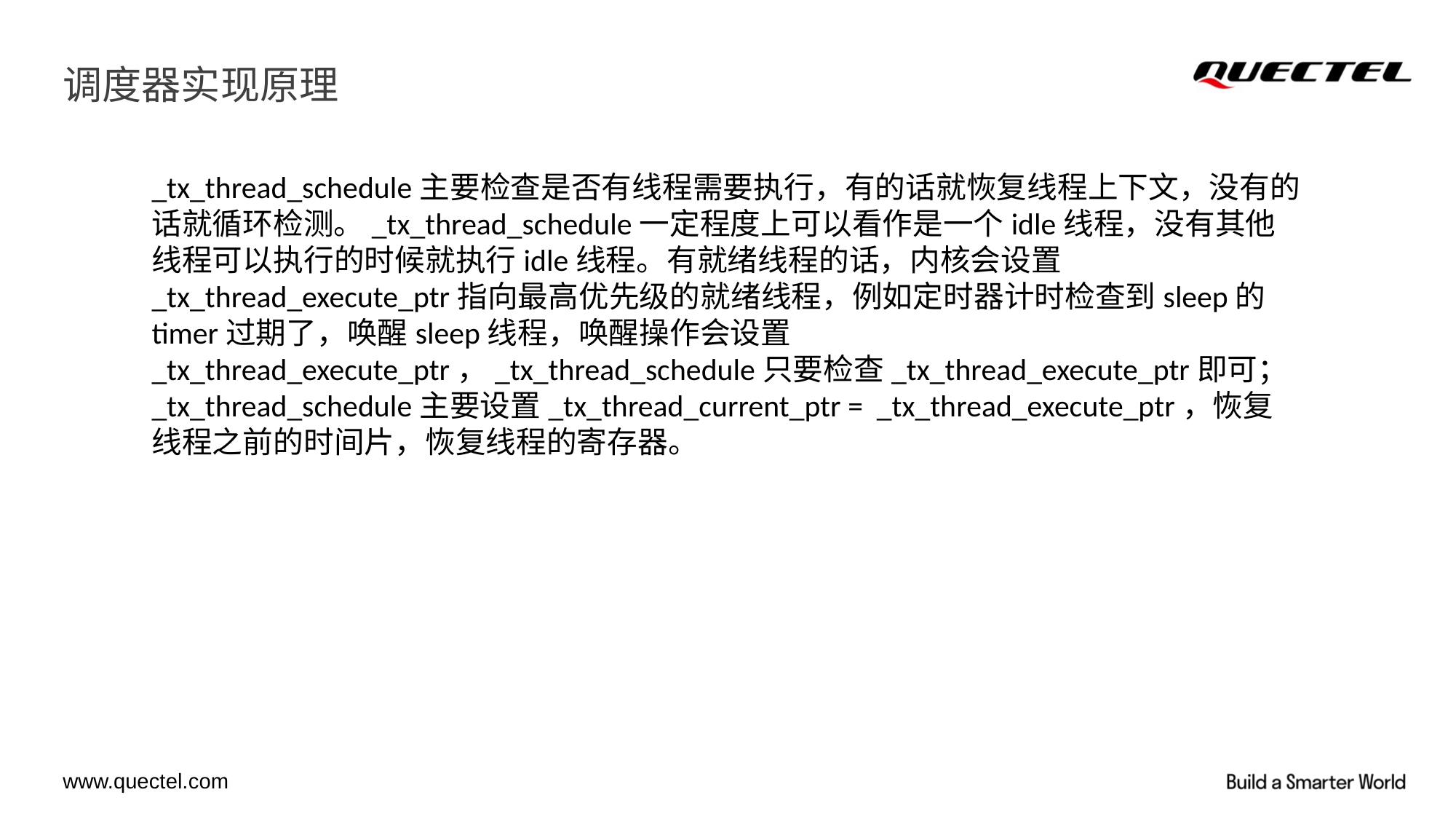

# 调度器实现原理
_tx_thread_schedule主要检查是否有线程需要执行，有的话就恢复线程上下文，没有的话就循环检测。_tx_thread_schedule一定程度上可以看作是一个idle线程，没有其他线程可以执行的时候就执行idle线程。有就绪线程的话，内核会设置_tx_thread_execute_ptr指向最高优先级的就绪线程，例如定时器计时检查到sleep的timer过期了，唤醒sleep线程，唤醒操作会设置_tx_thread_execute_ptr，_tx_thread_schedule只要检查_tx_thread_execute_ptr即可；_tx_thread_schedule主要设置_tx_thread_current_ptr =  _tx_thread_execute_ptr，恢复线程之前的时间片，恢复线程的寄存器。